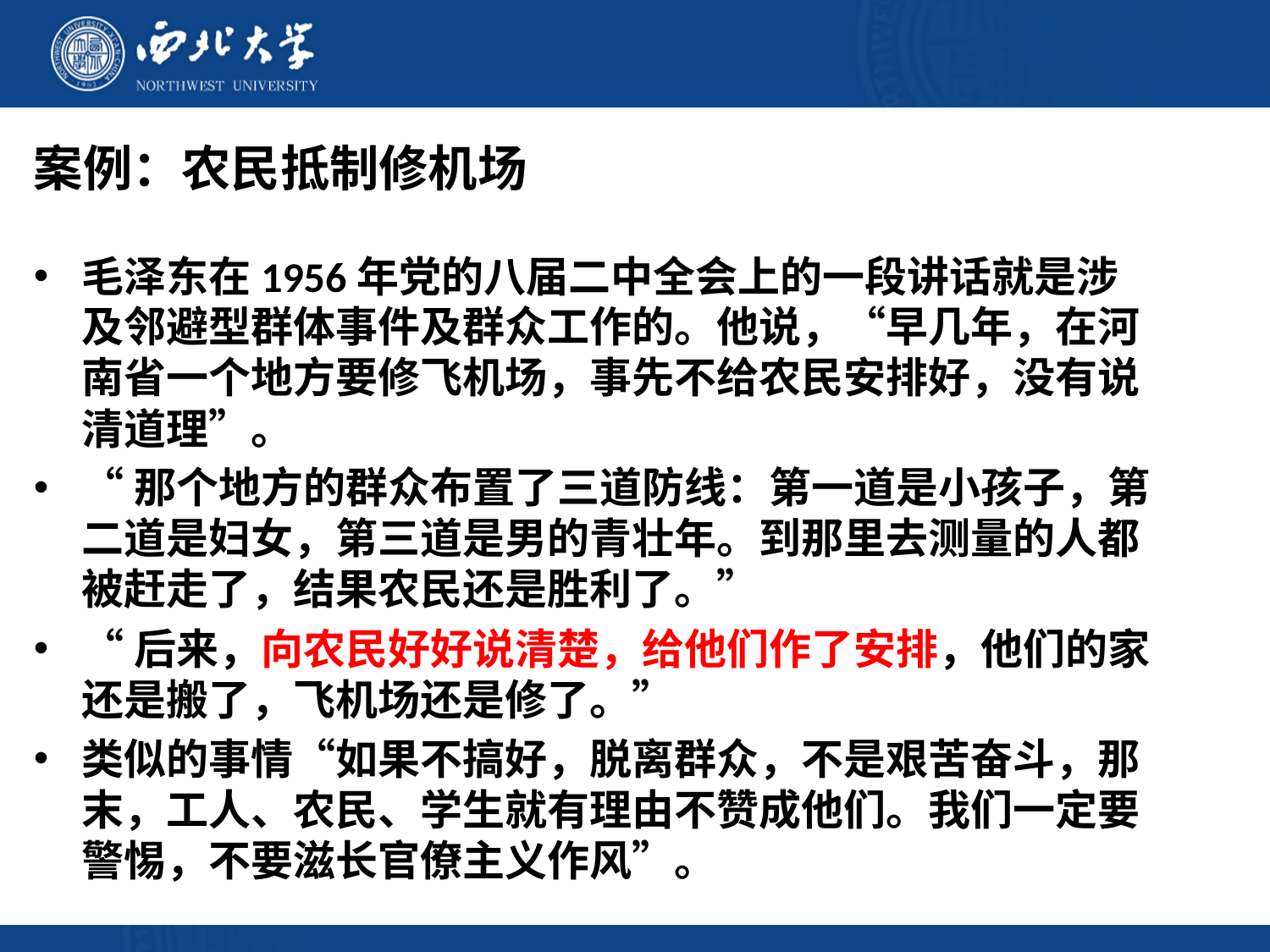

# 案例：农民抵制修机场
毛泽东在1956年党的八届二中全会上的一段讲话就是涉及邻避型群体事件及群众工作的。他说，“早几年，在河南省一个地方要修飞机场，事先不给农民安排好，没有说清道理”。
“那个地方的群众布置了三道防线：第一道是小孩子，第二道是妇女，第三道是男的青壮年。到那里去测量的人都被赶走了，结果农民还是胜利了。”
“后来，向农民好好说清楚，给他们作了安排，他们的家还是搬了，飞机场还是修了。”
类似的事情“如果不搞好，脱离群众，不是艰苦奋斗，那末，工人、农民、学生就有理由不赞成他们。我们一定要警惕，不要滋长官僚主义作风”。